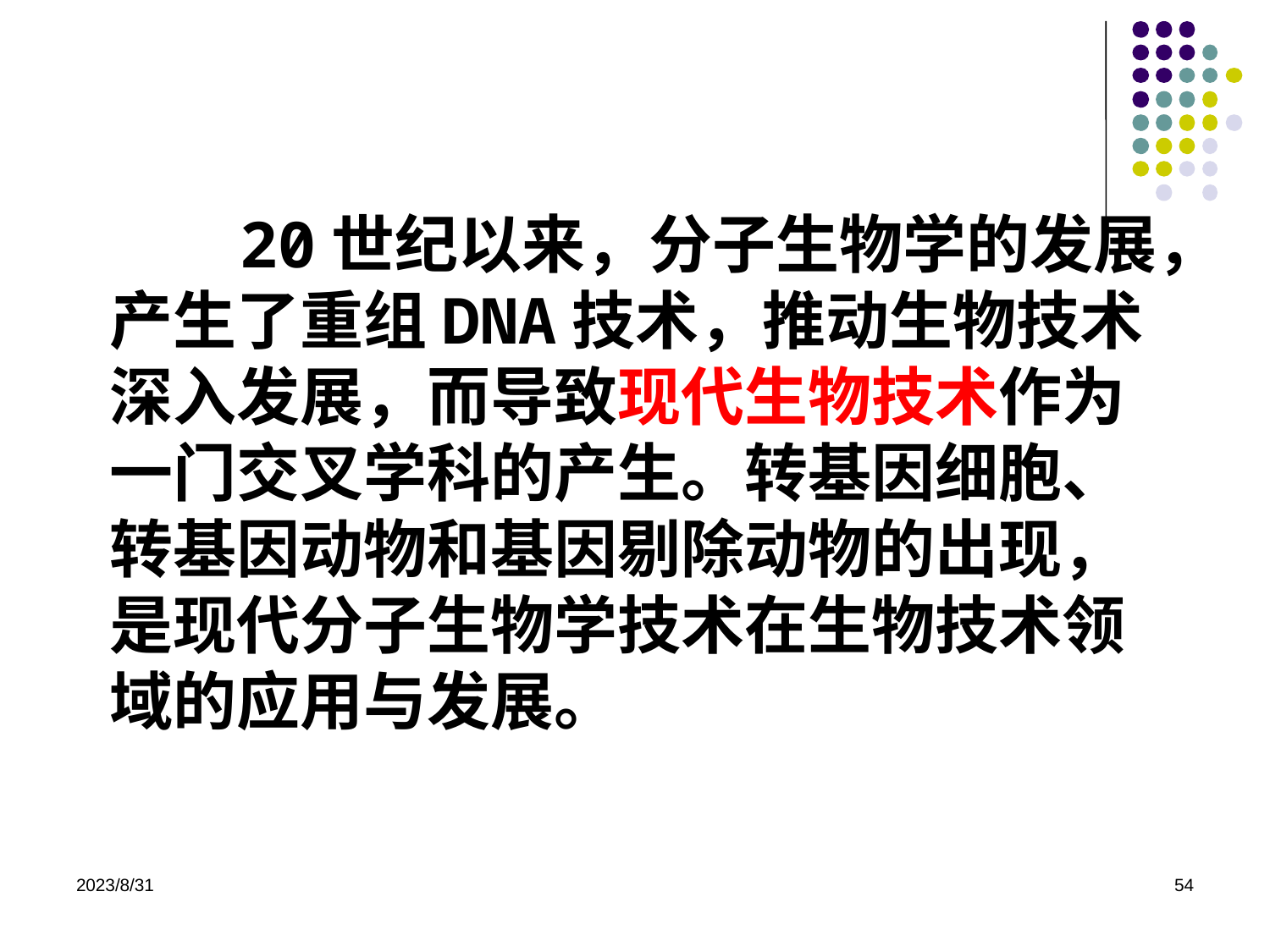

20世纪以来，分子生物学的发展，产生了重组DNA技术，推动生物技术深入发展，而导致现代生物技术作为一门交叉学科的产生。转基因细胞、转基因动物和基因剔除动物的出现，是现代分子生物学技术在生物技术领域的应用与发展。
2023/8/31
54